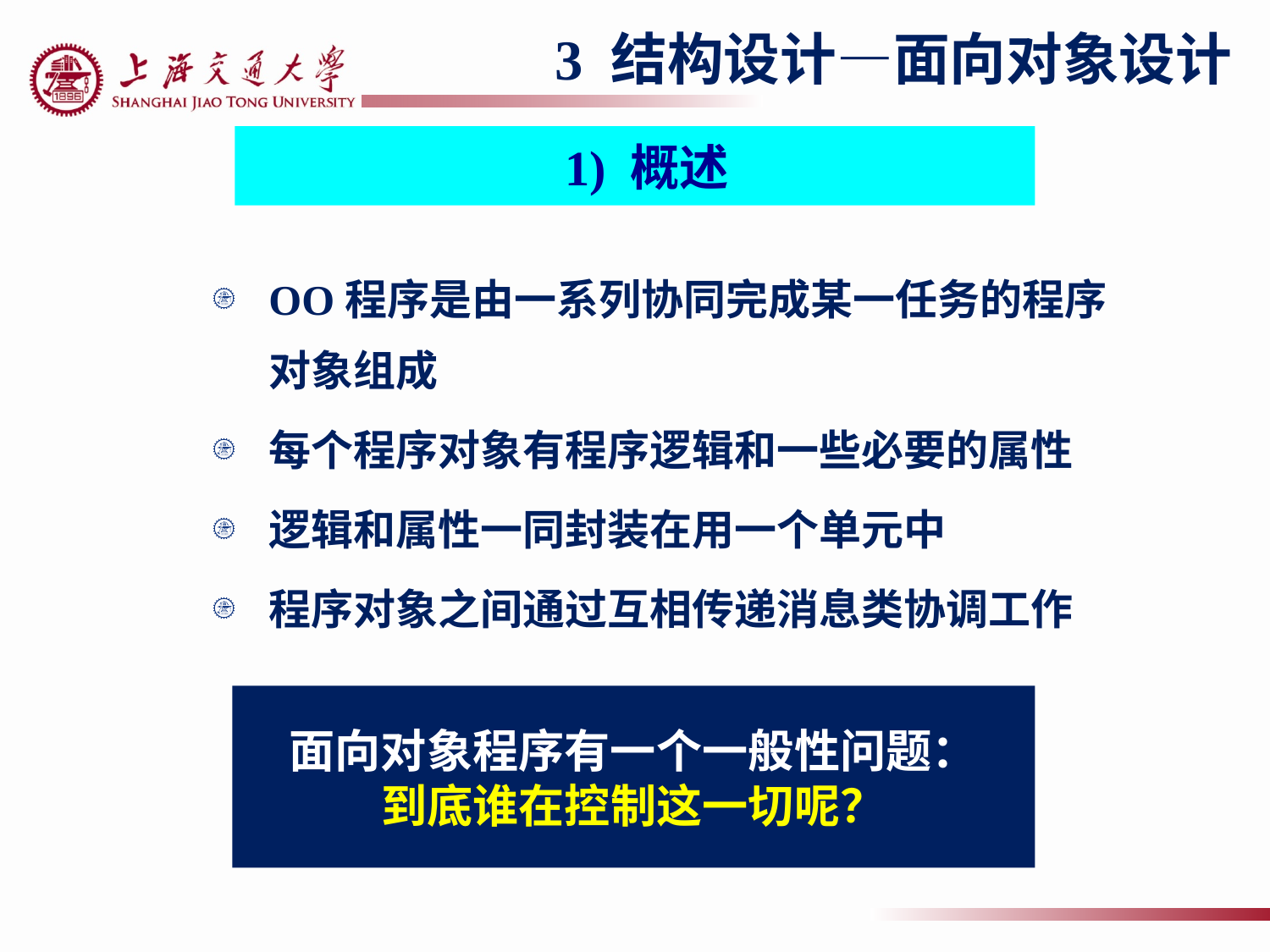

3 结构设计—面向对象设计
  1) 概述
OO程序是由一系列协同完成某一任务的程序对象组成
每个程序对象有程序逻辑和一些必要的属性
逻辑和属性一同封装在用一个单元中
程序对象之间通过互相传递消息类协调工作
面向对象程序有一个一般性问题：
到底谁在控制这一切呢？